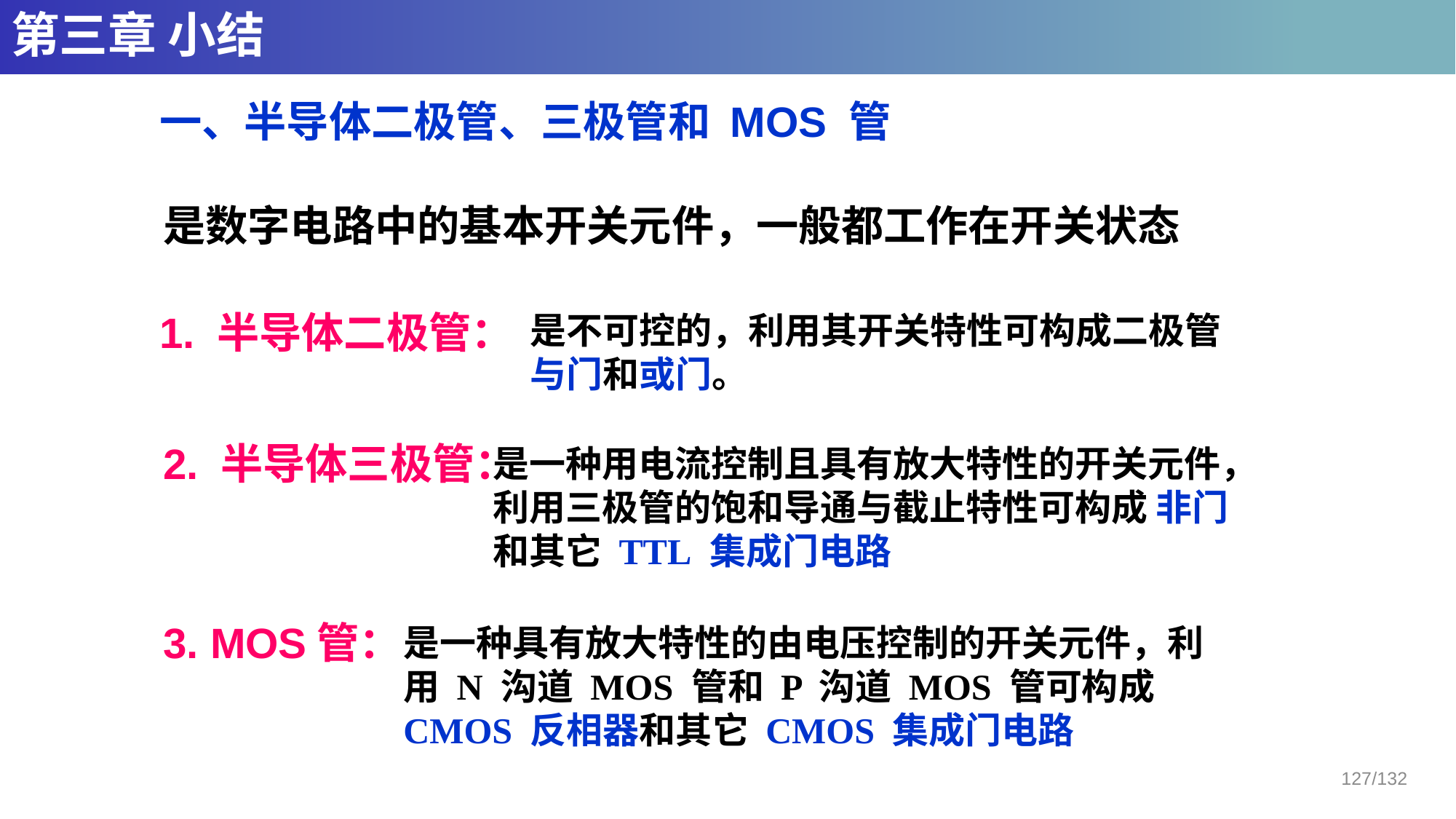

# 第三章 小结
一、半导体二极管、三极管和 MOS 管
是数字电路中的基本开关元件，一般都工作在开关状态
1. 半导体二极管：
是不可控的，利用其开关特性可构成二极管与门和或门。
2. 半导体三极管：
是一种用电流控制且具有放大特性的开关元件， 利用三极管的饱和导通与截止特性可构成 非门 和其它 TTL 集成门电路
3. MOS管：
是一种具有放大特性的由电压控制的开关元件，利用 N 沟道 MOS 管和 P 沟道 MOS 管可构成CMOS 反相器和其它 CMOS 集成门电路
127/132